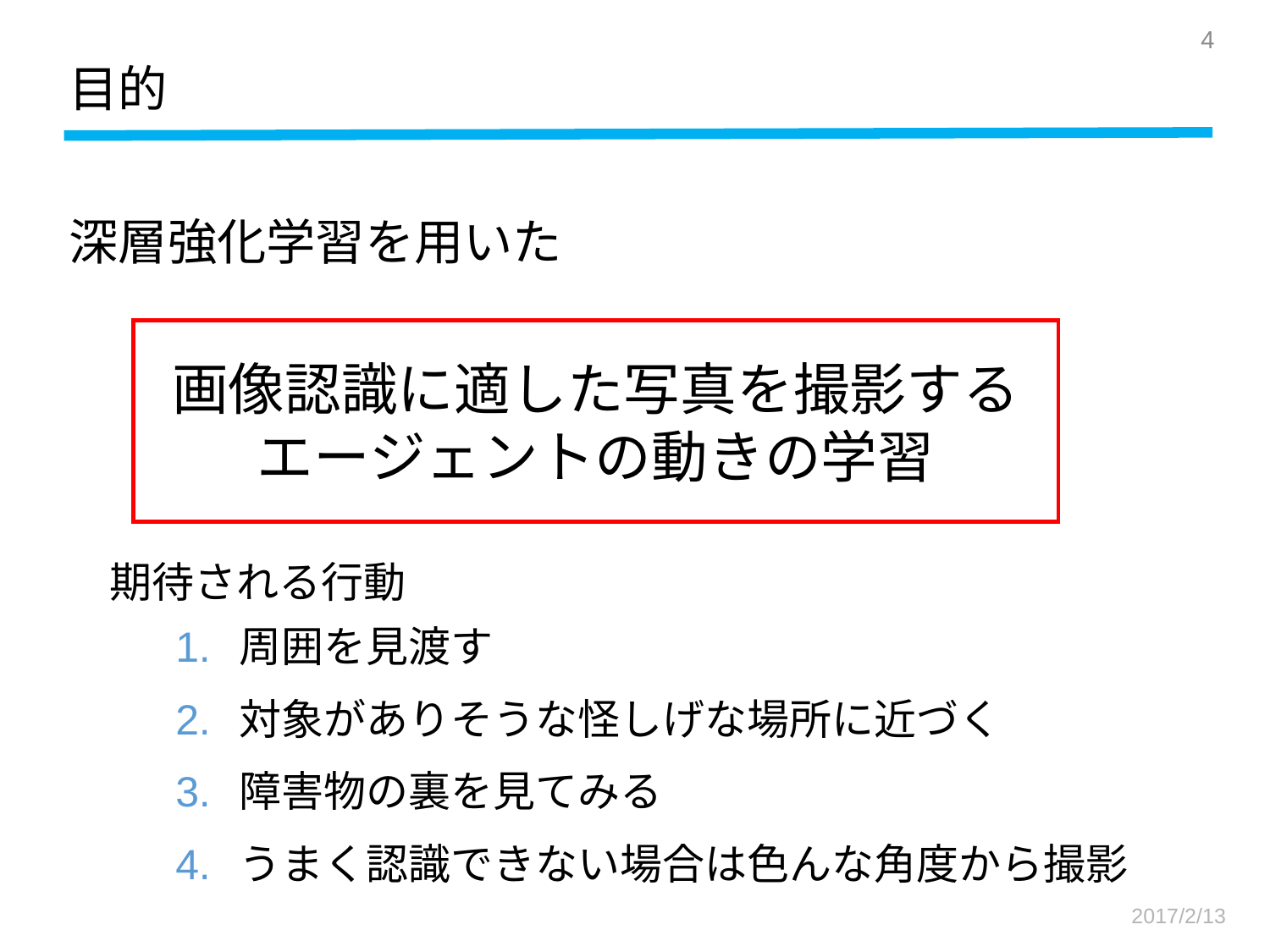

4
# 目的
深層強化学習を用いた
画像認識に適した写真を撮影する
エージェントの動きの学習
期待される行動
周囲を見渡す
対象がありそうな怪しげな場所に近づく
障害物の裏を見てみる
うまく認識できない場合は色んな角度から撮影
2017/2/13